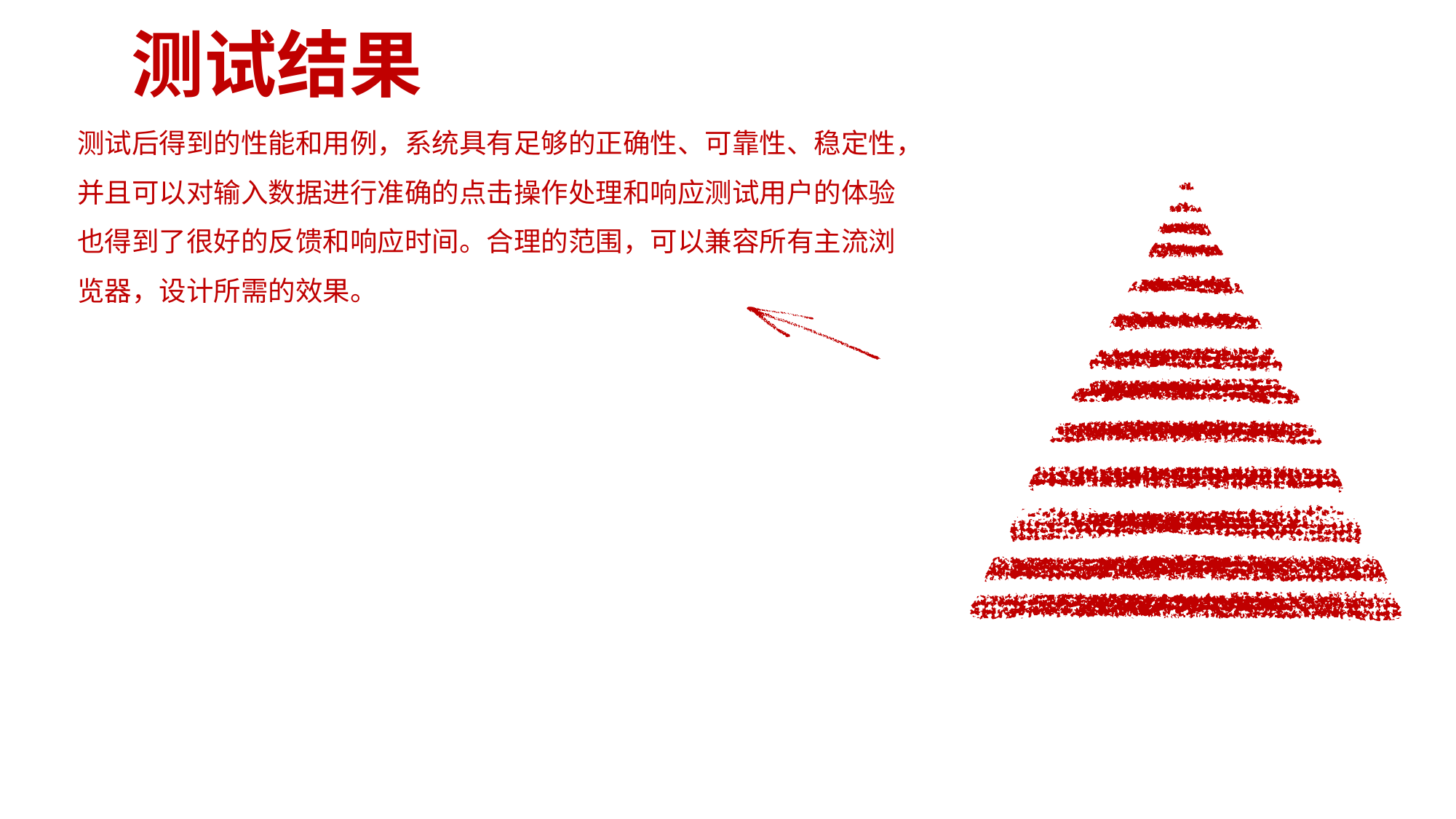

测试结果
测试后得到的性能和用例，系统具有足够的正确性、可靠性、稳定性，并且可以对输入数据进行准确的点击操作处理和响应测试用户的体验也得到了很好的反馈和响应时间。合理的范围，可以兼容所有主流浏览器，设计所需的效果。